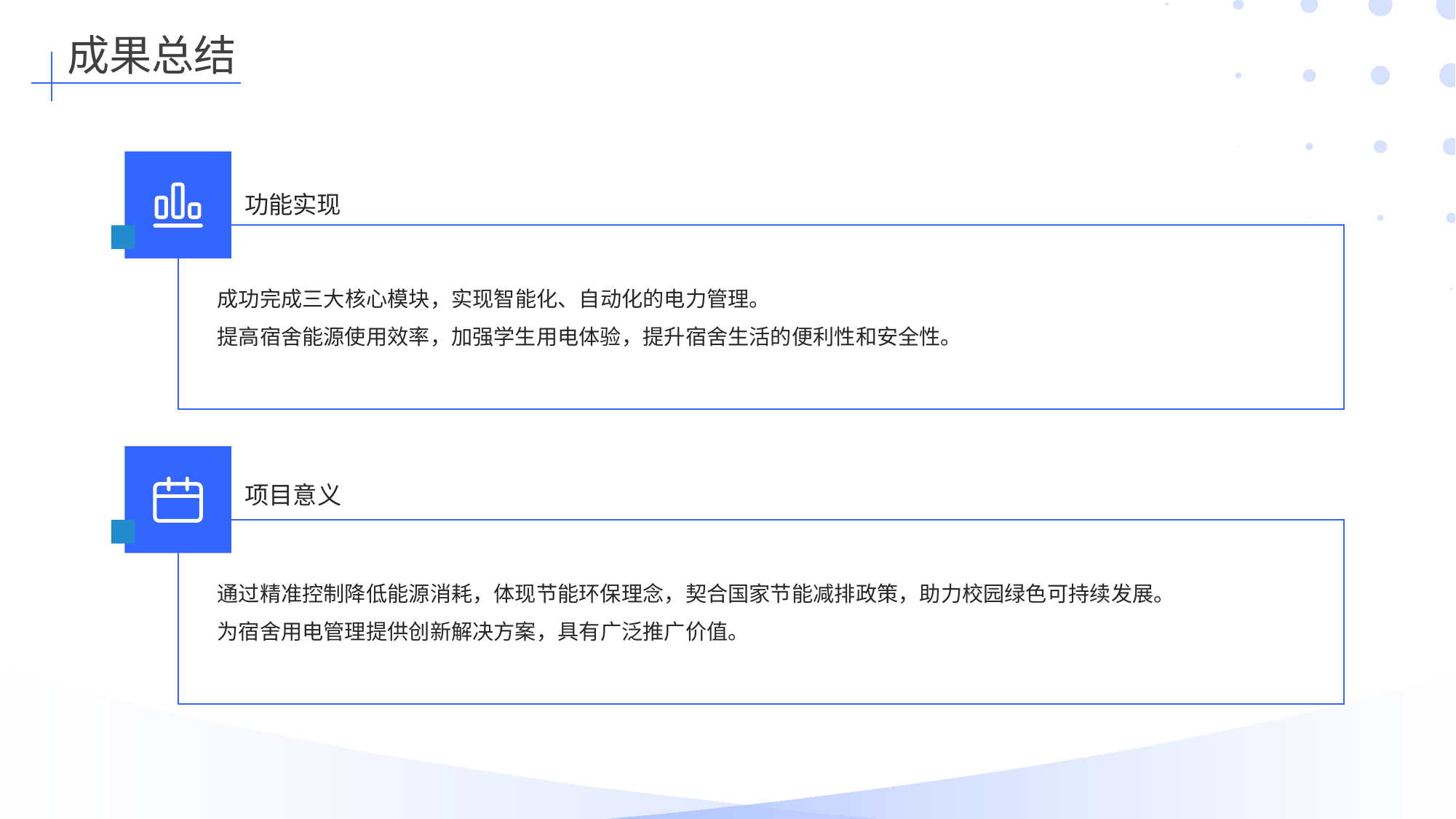

成果总结

功能实现

成功完成三大核心模块，实现智能化、自动化的电力管理。
提高宿舍能源使用效率，加强学生用电体验，提升宿舍生活的便利性和安全性。

项目意义

通过精准控制降低能源消耗，体现节能环保理念，契合国家节能减排政策，助力校园绿色可持续发展。
为宿舍用电管理提供创新解决方案，具有广泛推广价值。